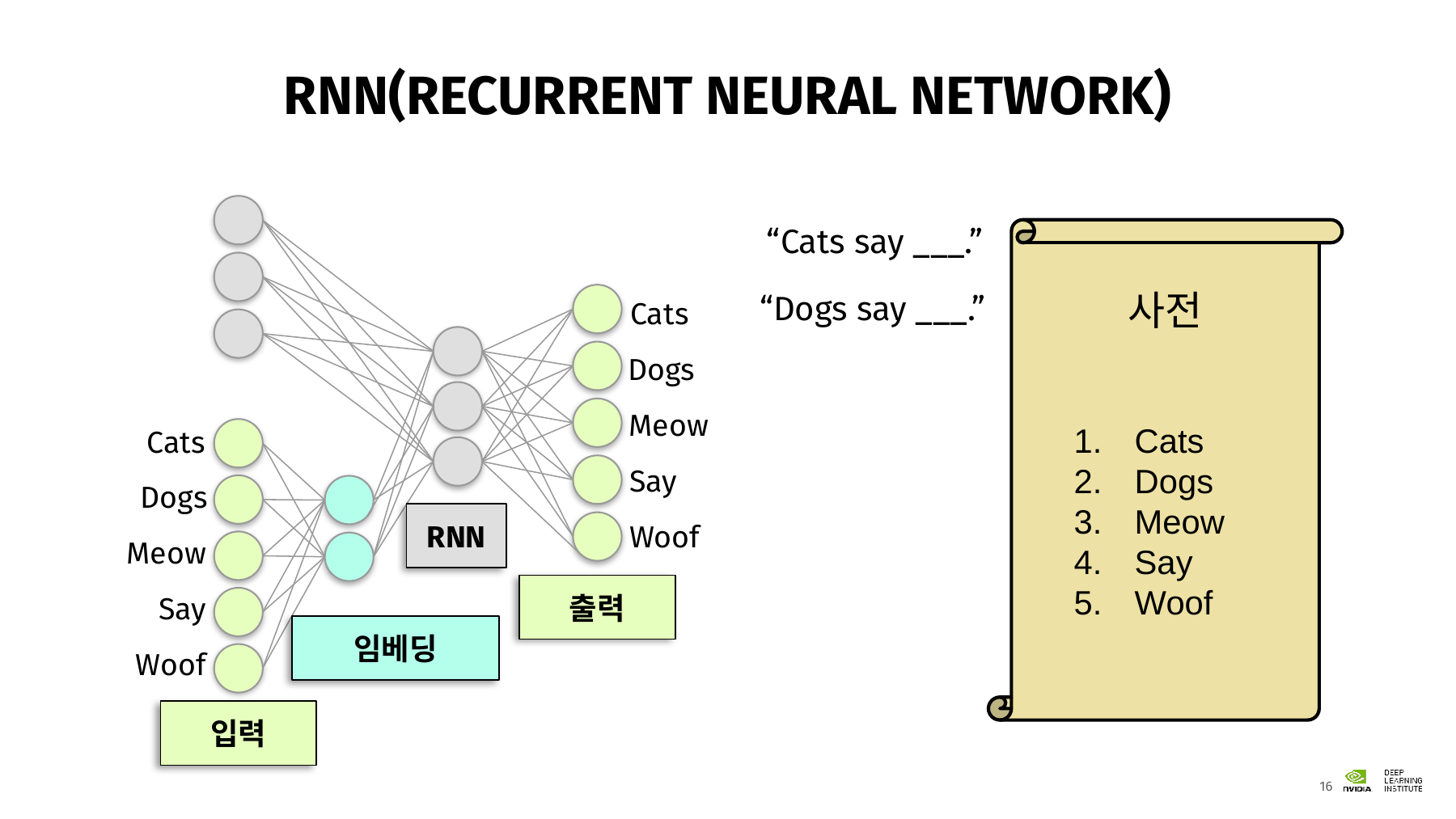

# RNN(Recurrent Neural Network)

“Cats say ___.”

사전

“Dogs say ___.”
Cats

Dogs

Meow
Cats
Dogs
Meow
Say
Woof

Cats

Say

Dogs
RNN

Woof

Meow

출력
Say

임베딩
Woof

입력